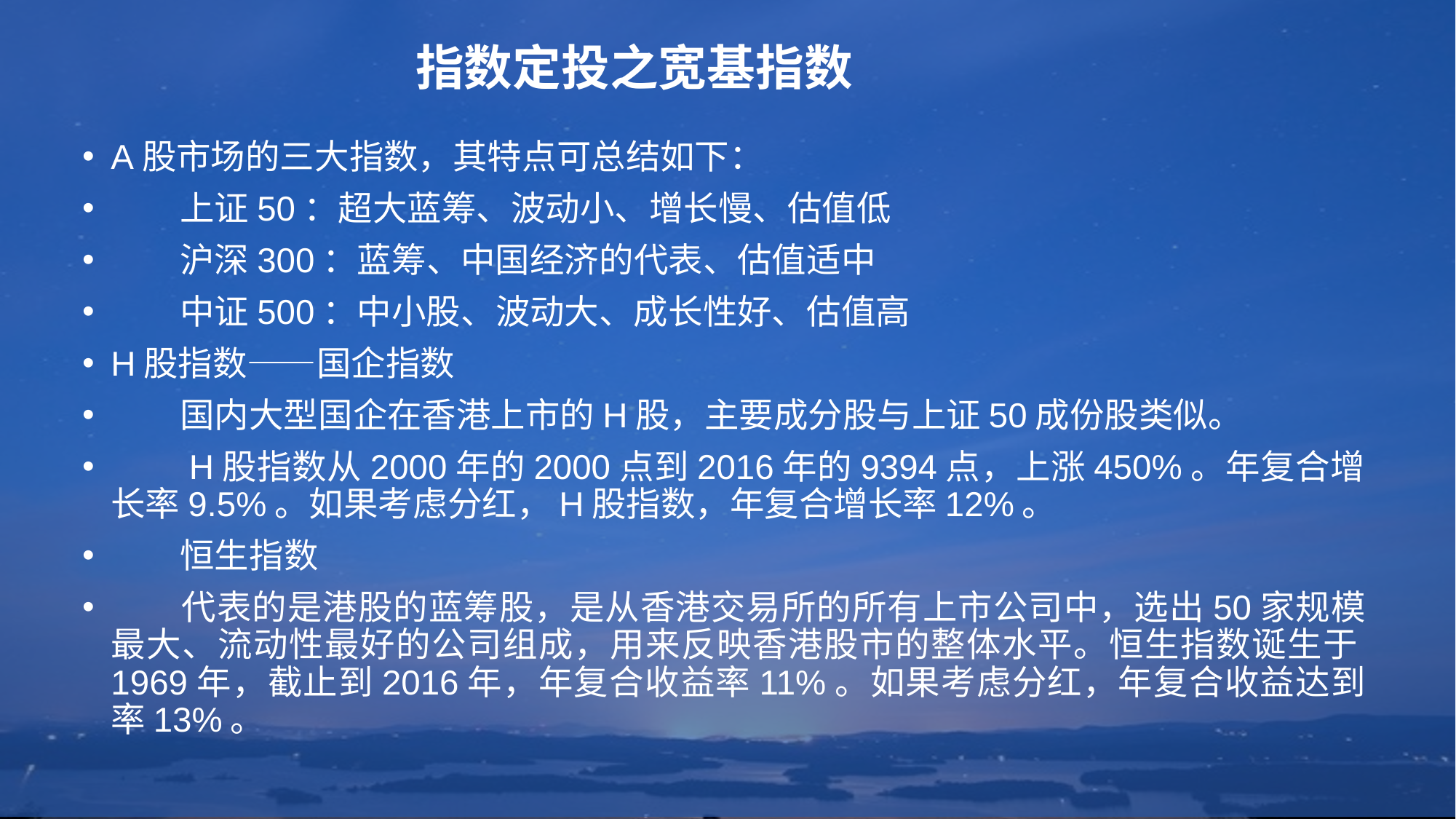

# 指数定投之宽基指数
A股市场的三大指数，其特点可总结如下：
　　上证50：超大蓝筹、波动小、增长慢、估值低
　　沪深300：蓝筹、中国经济的代表、估值适中
　　中证500：中小股、波动大、成长性好、估值高
H股指数——国企指数
　　国内大型国企在香港上市的H股，主要成分股与上证50成份股类似。
　　H股指数从2000年的2000点到2016年的9394点，上涨450%。年复合增长率9.5%。如果考虑分红，H股指数，年复合增长率12%。
　　恒生指数
　　代表的是港股的蓝筹股，是从香港交易所的所有上市公司中，选出50家规模最大、流动性最好的公司组成，用来反映香港股市的整体水平。恒生指数诞生于1969年，截止到2016年，年复合收益率11%。如果考虑分红，年复合收益达到率13%。